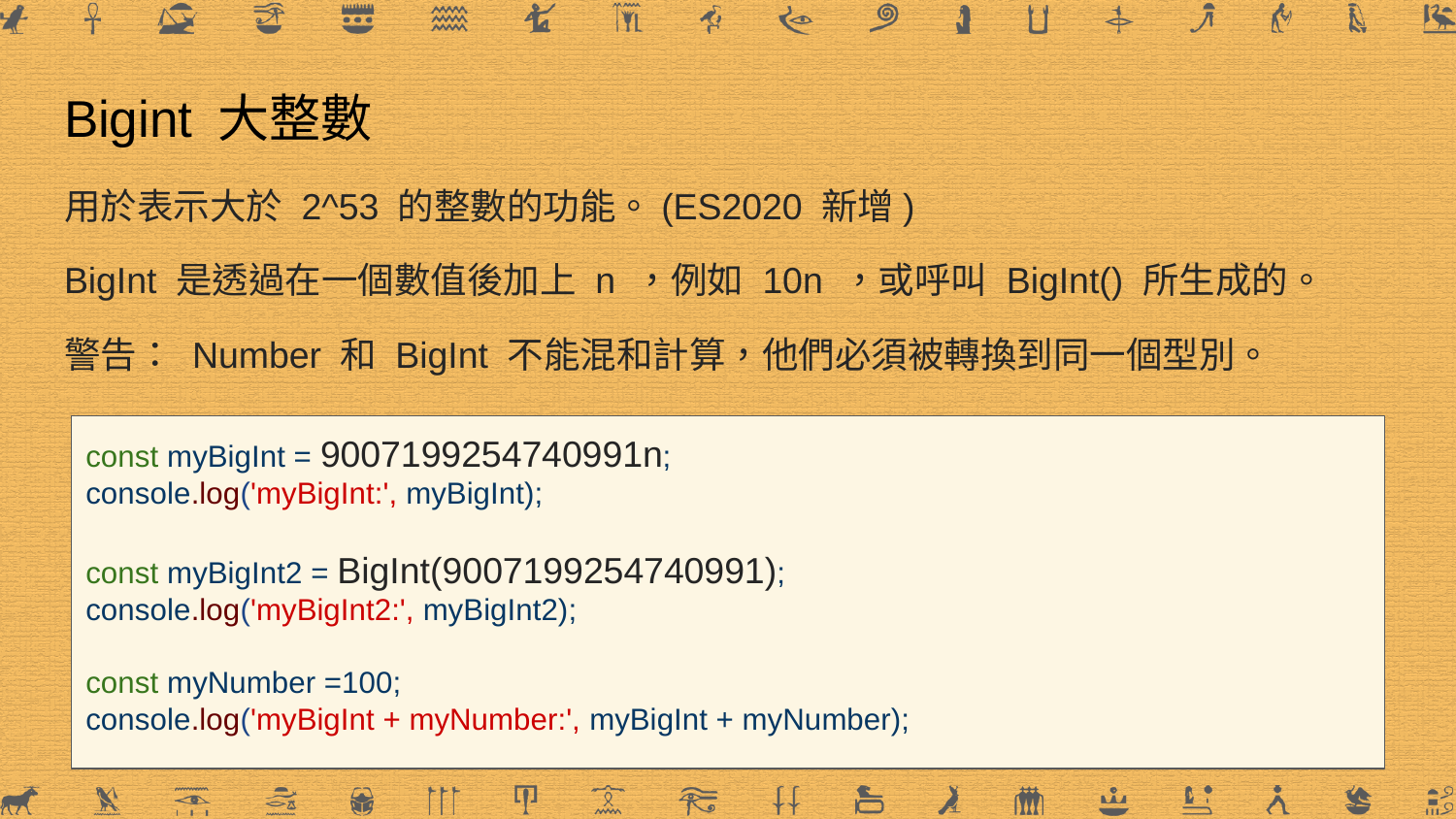

# Bigint 大整數
用於表示大於 2^53 的整數的功能。(ES2020 新增)
BigInt 是透過在一個數值後加上 n ，例如 10n ，或呼叫 BigInt() 所生成的。
警告： Number 和 BigInt 不能混和計算，他們必須被轉換到同一個型別。

const myBigInt = 9007199254740991n;
console.log('myBigInt:', myBigInt);

const myBigInt2 = BigInt(9007199254740991);
console.log('myBigInt2:', myBigInt2);

const myNumber =100;
console.log('myBigInt + myNumber:', myBigInt + myNumber);